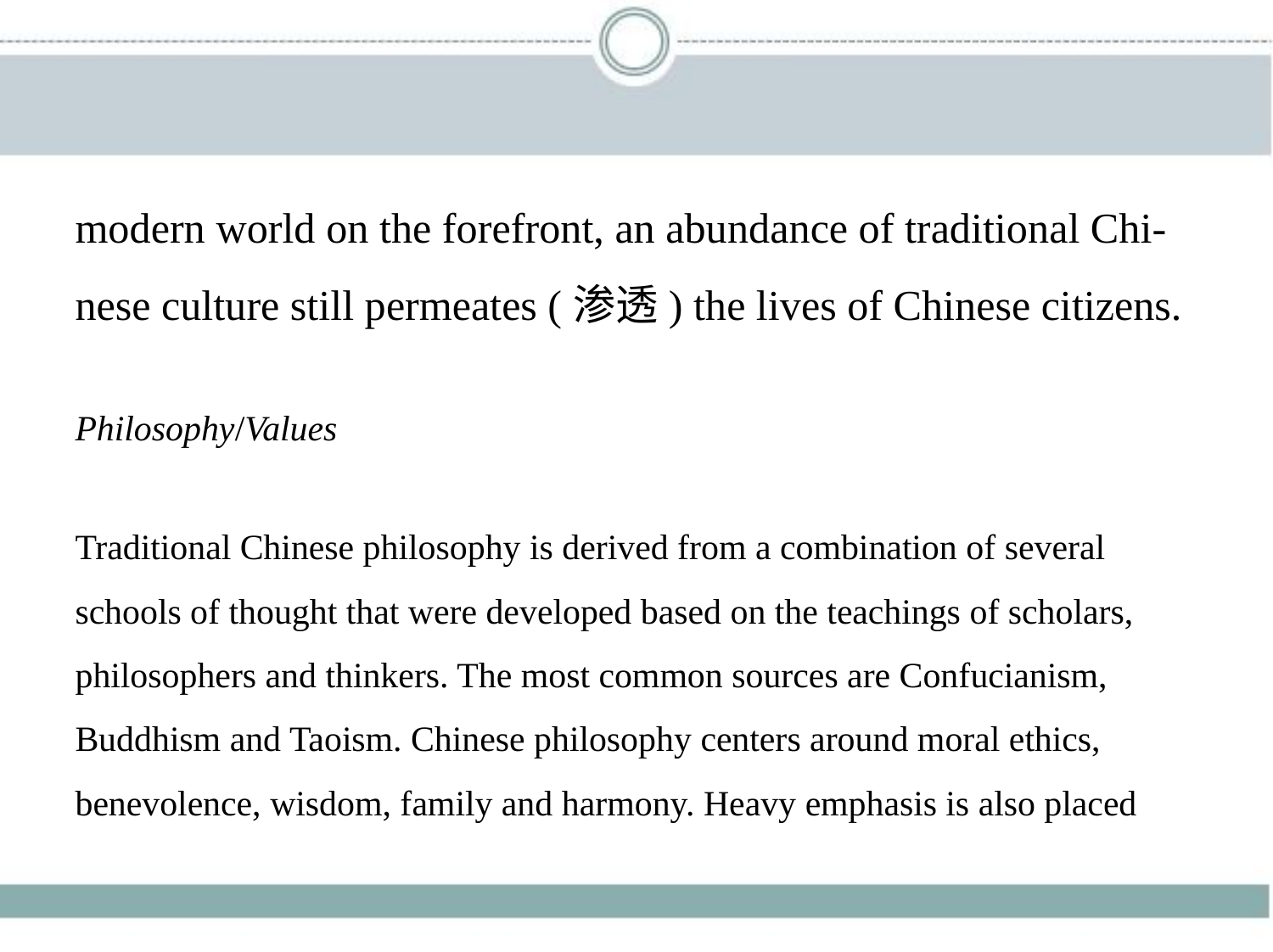

modern world on the forefront, an abundance of traditional Chi-
nese culture still permeates (渗透) the lives of Chinese citizens.
Philosophy/Values
Traditional Chinese philosophy is derived from a combination of several
schools of thought that were developed based on the teachings of scholars,
philosophers and thinkers. The most common sources are Confucianism,
Buddhism and Taoism. Chinese philosophy centers around moral ethics,
benevolence, wisdom, family and harmony. Heavy emphasis is also placed